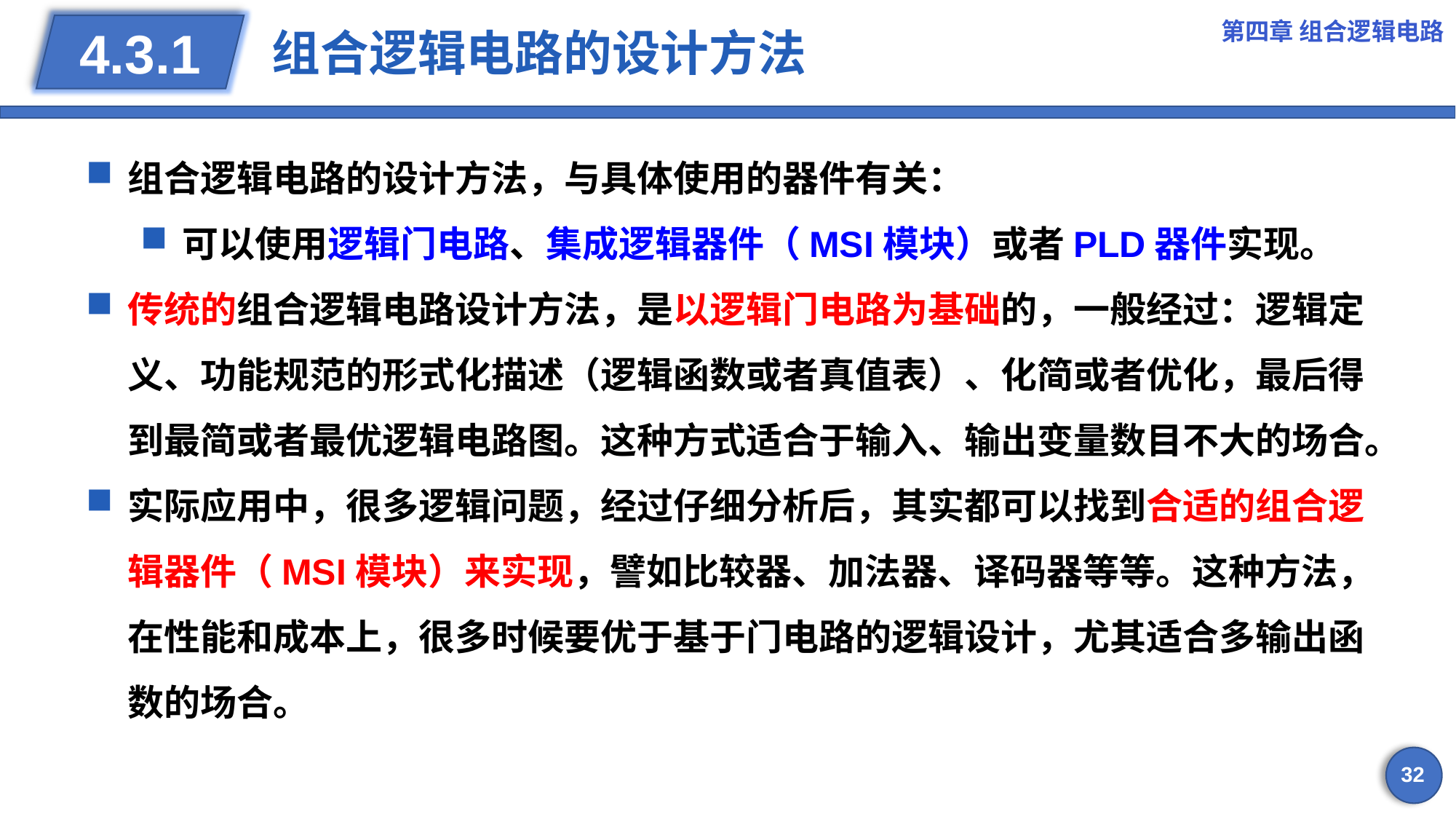

第四章 组合逻辑电路
# 组合逻辑电路的设计方法
4.3.1
组合逻辑电路的设计方法，与具体使用的器件有关：
可以使用逻辑门电路、集成逻辑器件（MSI模块）或者PLD器件实现。
传统的组合逻辑电路设计方法，是以逻辑门电路为基础的，一般经过：逻辑定义、功能规范的形式化描述（逻辑函数或者真值表）、化简或者优化，最后得到最简或者最优逻辑电路图。这种方式适合于输入、输出变量数目不大的场合。
实际应用中，很多逻辑问题，经过仔细分析后，其实都可以找到合适的组合逻辑器件（MSI模块）来实现，譬如比较器、加法器、译码器等等。这种方法，在性能和成本上，很多时候要优于基于门电路的逻辑设计，尤其适合多输出函数的场合。
32